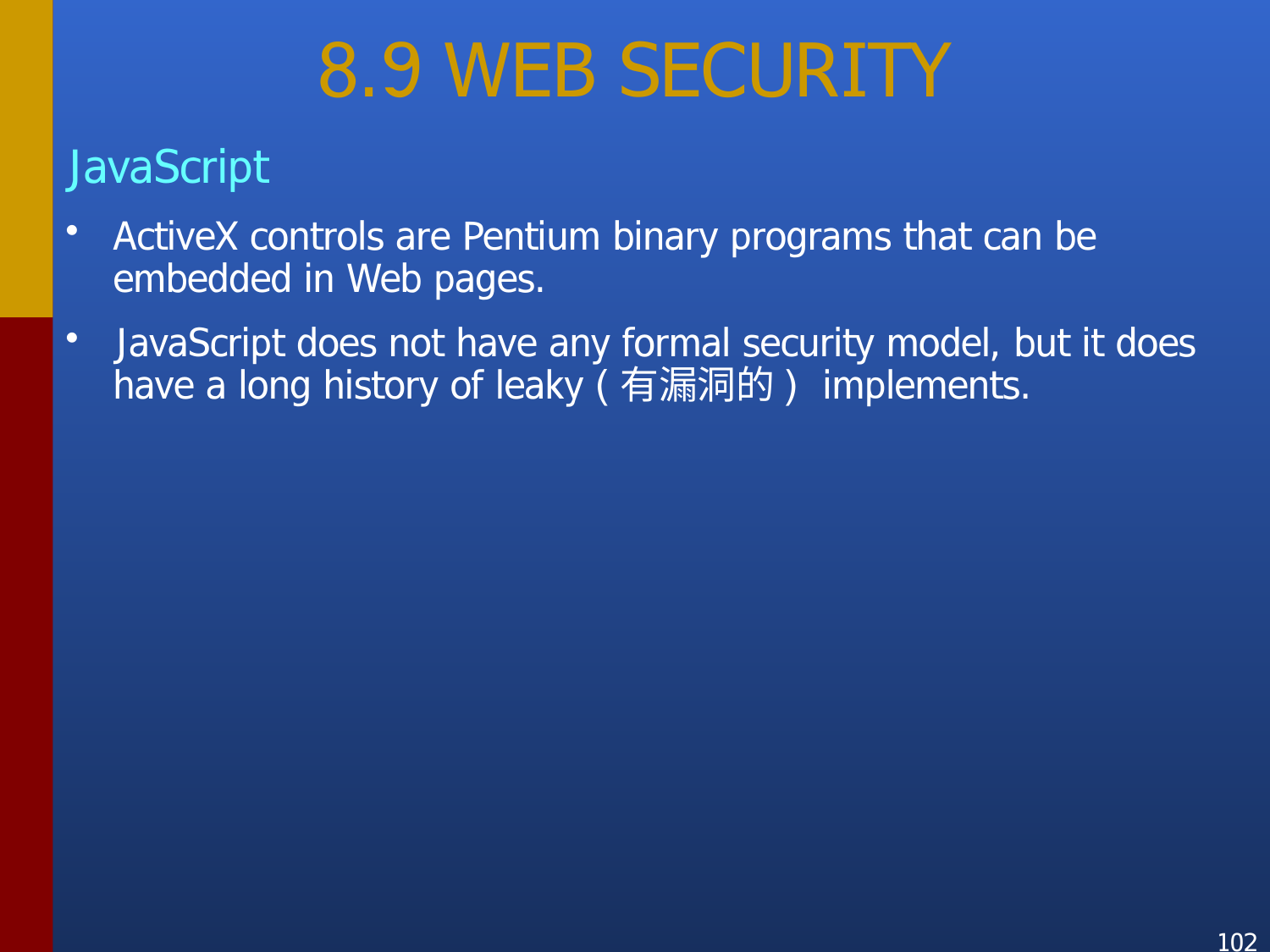

8.9 WEB SECURITY
JavaScript
ActiveX controls are Pentium binary programs that can be embedded in Web pages.
JavaScript does not have any formal security model, but it does have a long history of leaky (有漏洞的)  implements.
102